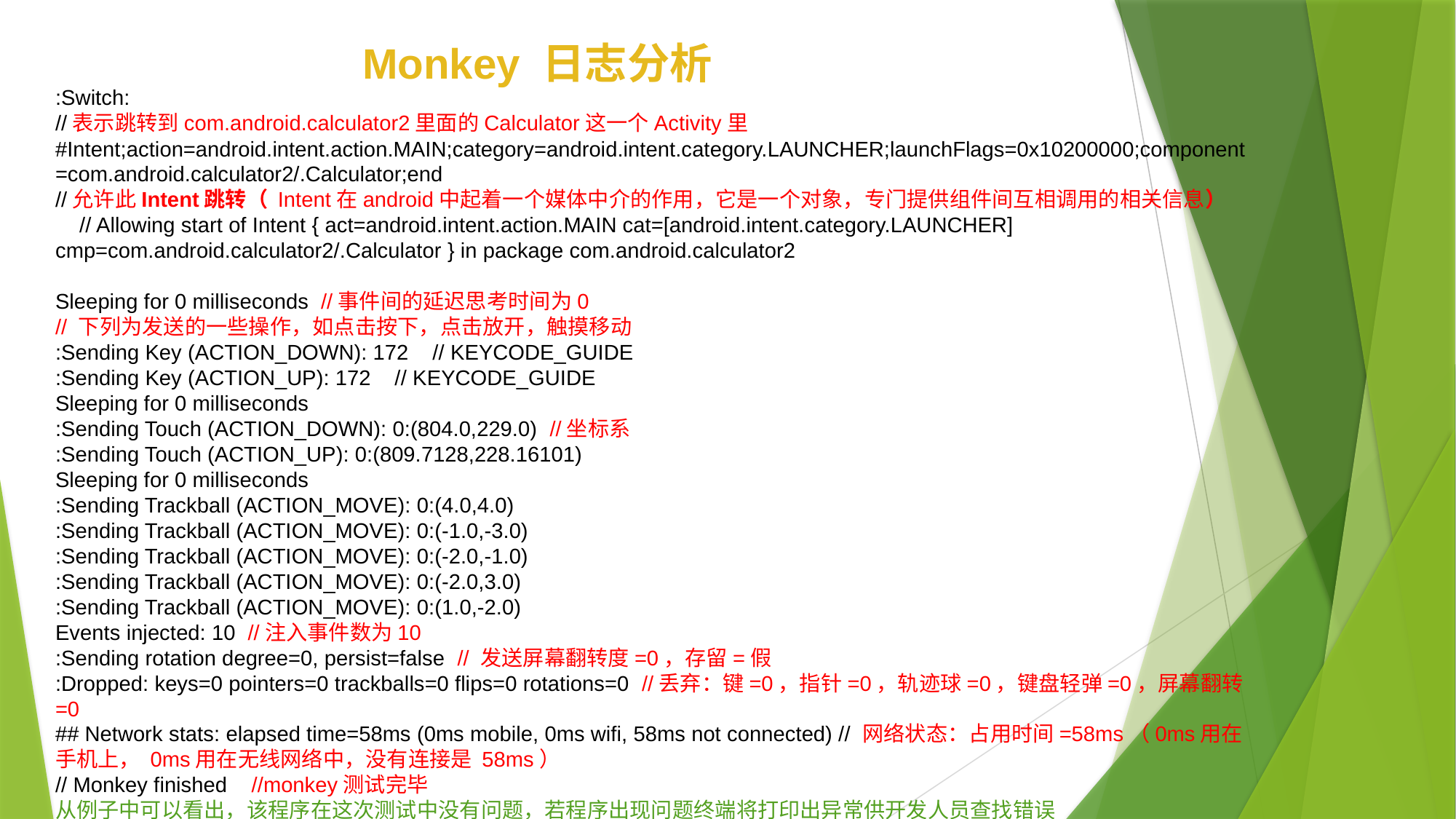

Monkey 日志分析
:Switch:
//表示跳转到com.android.calculator2里面的Calculator这一个Activity里
#Intent;action=android.intent.action.MAIN;category=android.intent.category.LAUNCHER;launchFlags=0x10200000;component=com.android.calculator2/.Calculator;end
//允许此Intent跳转（ Intent在android中起着一个媒体中介的作用，它是一个对象，专门提供组件间互相调用的相关信息）
    // Allowing start of Intent { act=android.intent.action.MAIN cat=[android.intent.category.LAUNCHER] cmp=com.android.calculator2/.Calculator } in package com.android.calculator2

Sleeping for 0 milliseconds  //事件间的延迟思考时间为0
// 下列为发送的一些操作，如点击按下，点击放开，触摸移动
:Sending Key (ACTION_DOWN): 172    // KEYCODE_GUIDE
:Sending Key (ACTION_UP): 172    // KEYCODE_GUIDE
Sleeping for 0 milliseconds
:Sending Touch (ACTION_DOWN): 0:(804.0,229.0)  //坐标系
:Sending Touch (ACTION_UP): 0:(809.7128,228.16101)
Sleeping for 0 milliseconds
:Sending Trackball (ACTION_MOVE): 0:(4.0,4.0)
:Sending Trackball (ACTION_MOVE): 0:(-1.0,-3.0)
:Sending Trackball (ACTION_MOVE): 0:(-2.0,-1.0)
:Sending Trackball (ACTION_MOVE): 0:(-2.0,3.0)
:Sending Trackball (ACTION_MOVE): 0:(1.0,-2.0)
Events injected: 10  //注入事件数为10
:Sending rotation degree=0, persist=false  // 发送屏幕翻转度=0，存留=假
:Dropped: keys=0 pointers=0 trackballs=0 flips=0 rotations=0  //丢弃：键=0，指针=0，轨迹球=0，键盘轻弹=0，屏幕翻转=0
## Network stats: elapsed time=58ms (0ms mobile, 0ms wifi, 58ms not connected) // 网络状态：占用时间=58ms（0ms用在手机上， 0ms用在无线网络中，没有连接是 58ms）
// Monkey finished    //monkey测试完毕
从例子中可以看出，该程序在这次测试中没有问题，若程序出现问题终端将打印出异常供开发人员查找错误